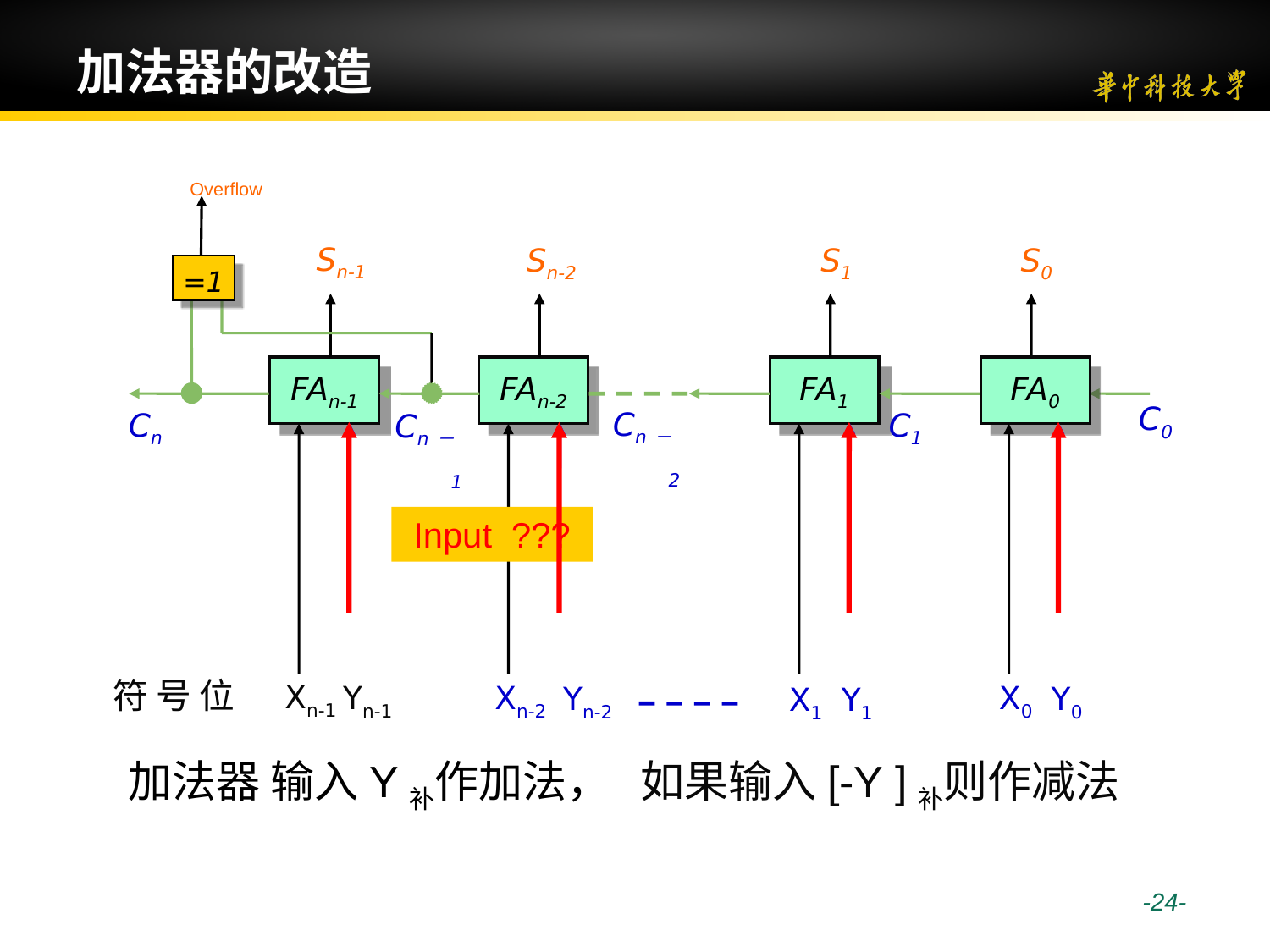

# 加法器的改造
Overflow

=1

Sn-1
Sn-2
S1
S0

FAn-1
FAn-2
FA1
FA0
C0

Cn－2
Cn
C1
Cn－1

Input  ???
符 号 位
Xn-1
Yn-1
Xn-2
X0
Yn-2
Y0
X1
Y1

加法器 输入Y补作加法，   如果输入[-Y ]补则作减法
 -24-